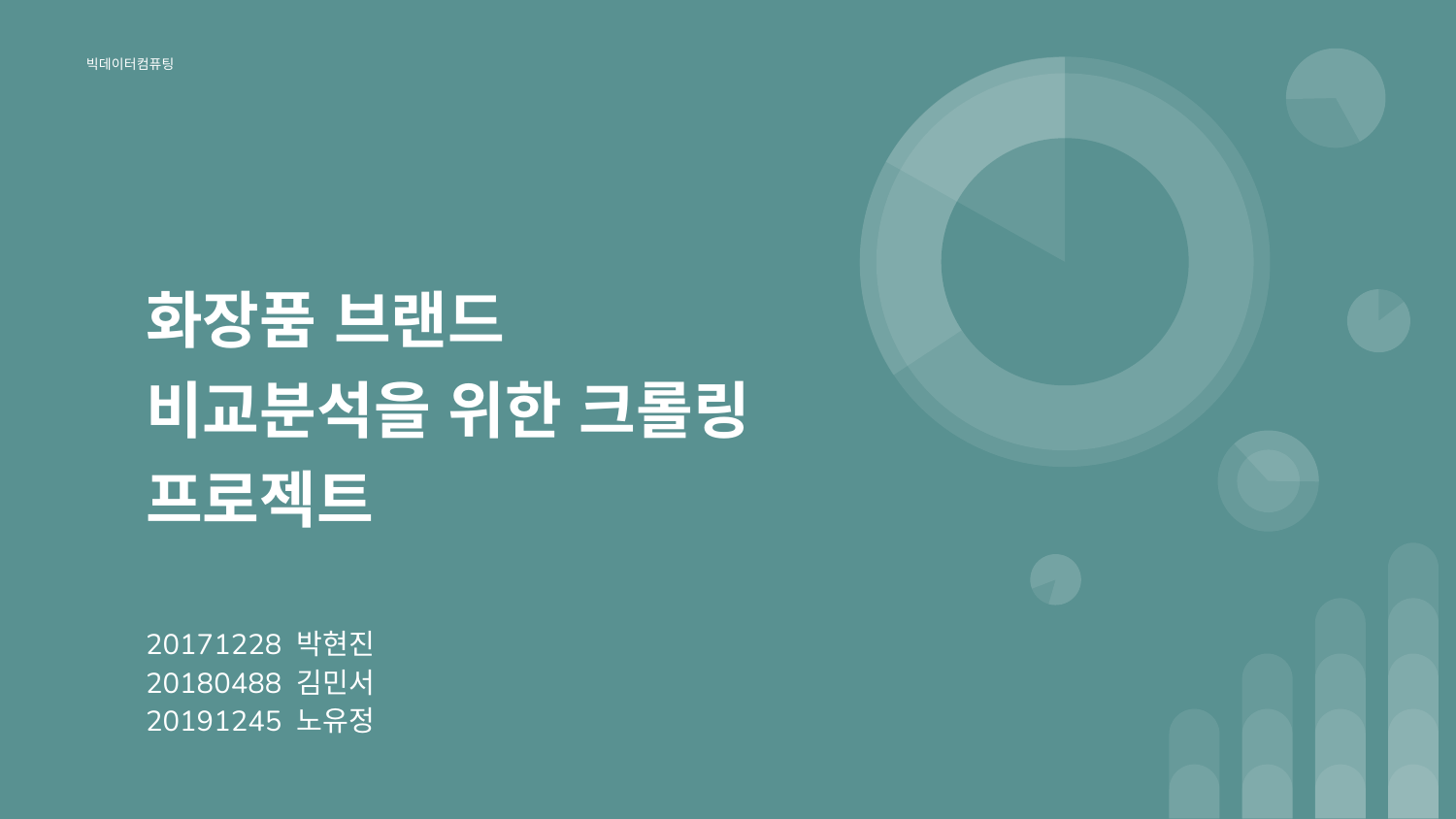

빅데이터컴퓨팅
# 화장품 브랜드
비교분석을 위한 크롤링 프로젝트
20171228 박현진
20180488 김민서
20191245 노유정